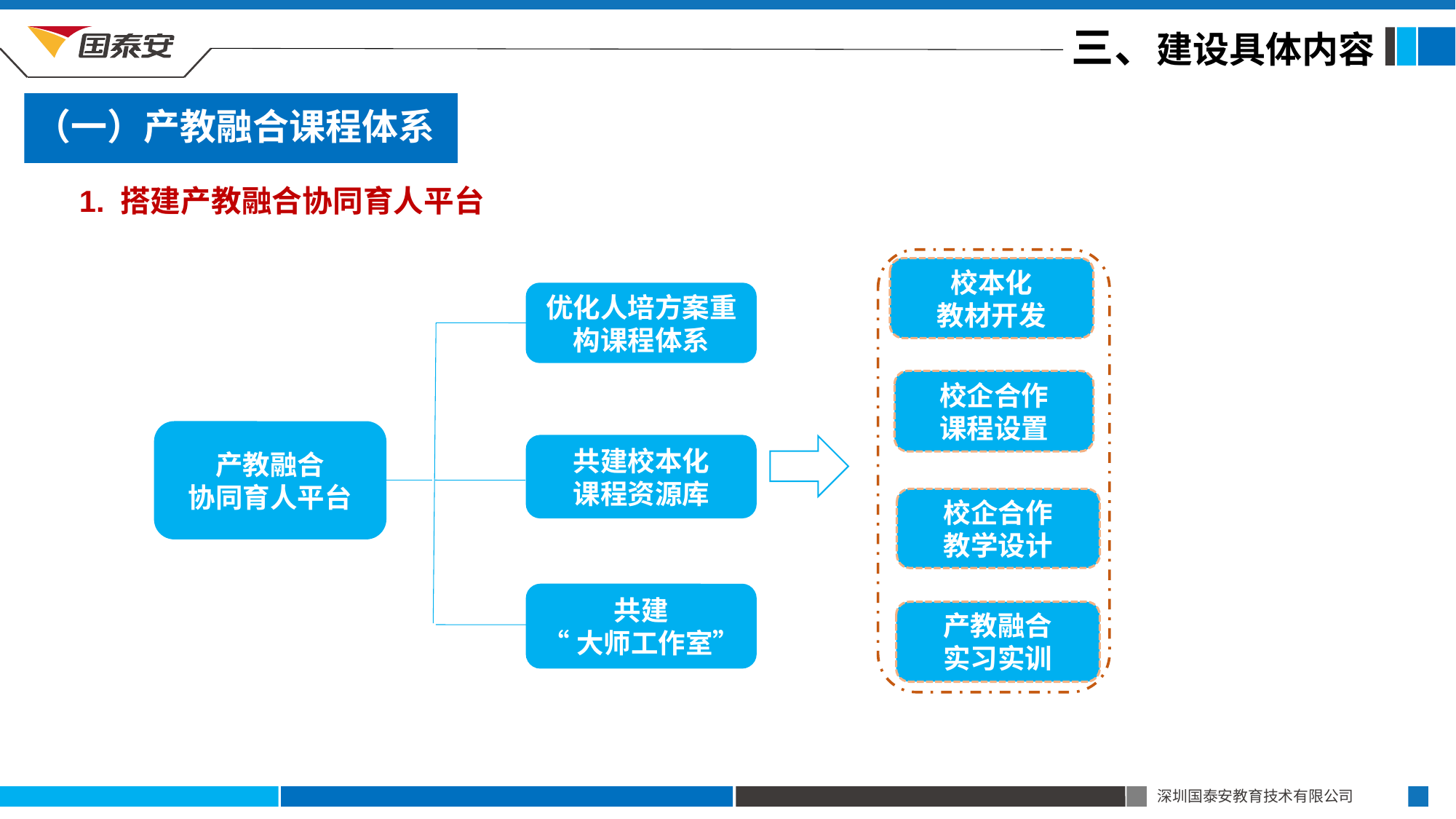

三、建设具体内容
（一）产教融合课程体系
1. 搭建产教融合协同育人平台

校本化
教材开发
校企合作
课程设置
校企合作
教学设计
产教融合
实习实训
优化人培方案重构课程体系
产教融合
协同育人平台
共建校本化
课程资源库

共建
“大师工作室”